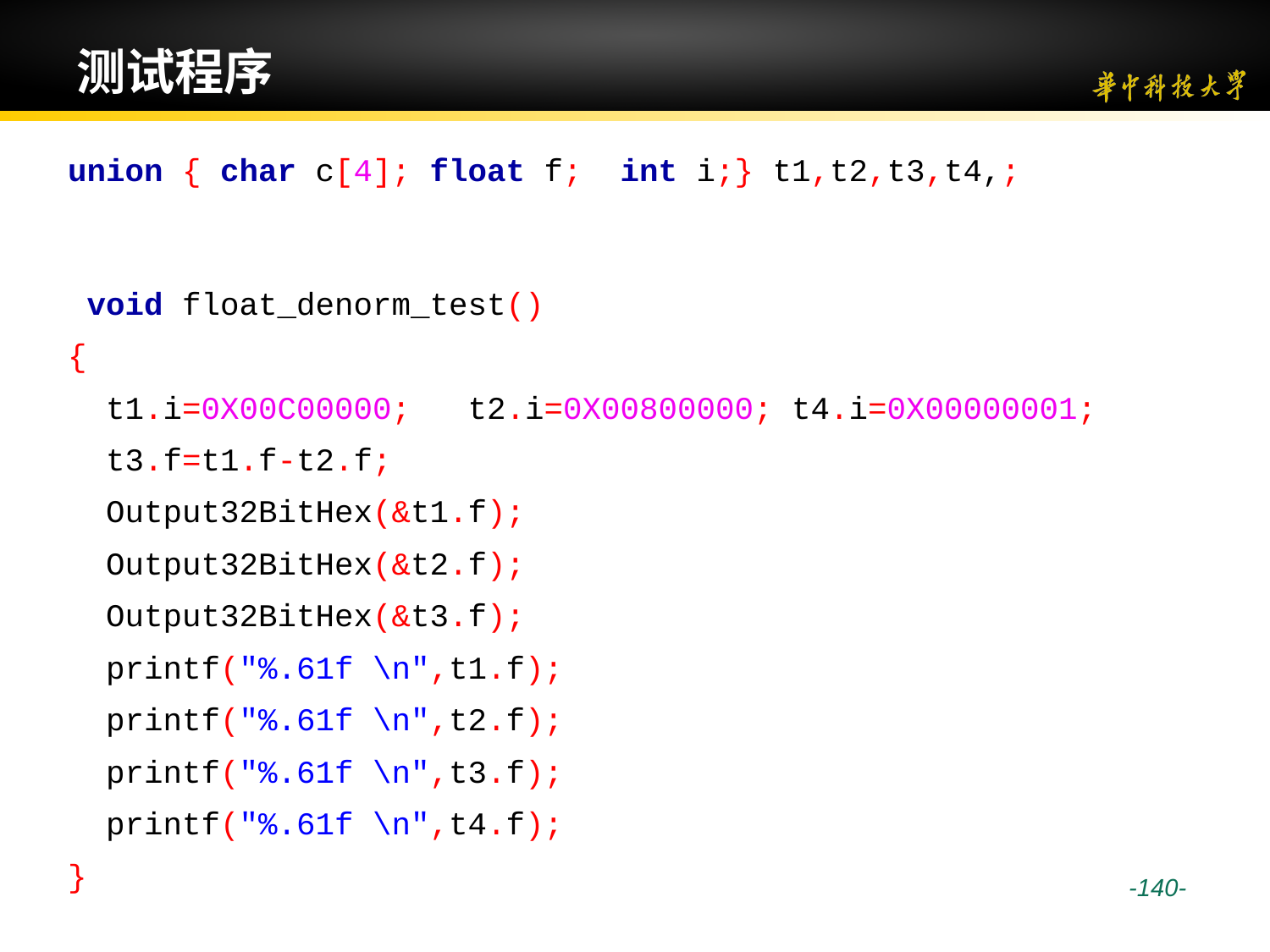

# 测试程序
union { char c[4]; float f;  int i;} t1,t2,t3,t4,;

 void float_denorm_test()
{
  t1.i=0X00C00000;   t2.i=0X00800000; t4.i=0X00000001;
  t3.f=t1.f-t2.f;
  Output32BitHex(&t1.f);
  Output32BitHex(&t2.f);
  Output32BitHex(&t3.f);
  printf("%.61f \n",t1.f);
  printf("%.61f \n",t2.f);
  printf("%.61f \n",t3.f);
  printf("%.61f \n",t4.f);
}
 -140-